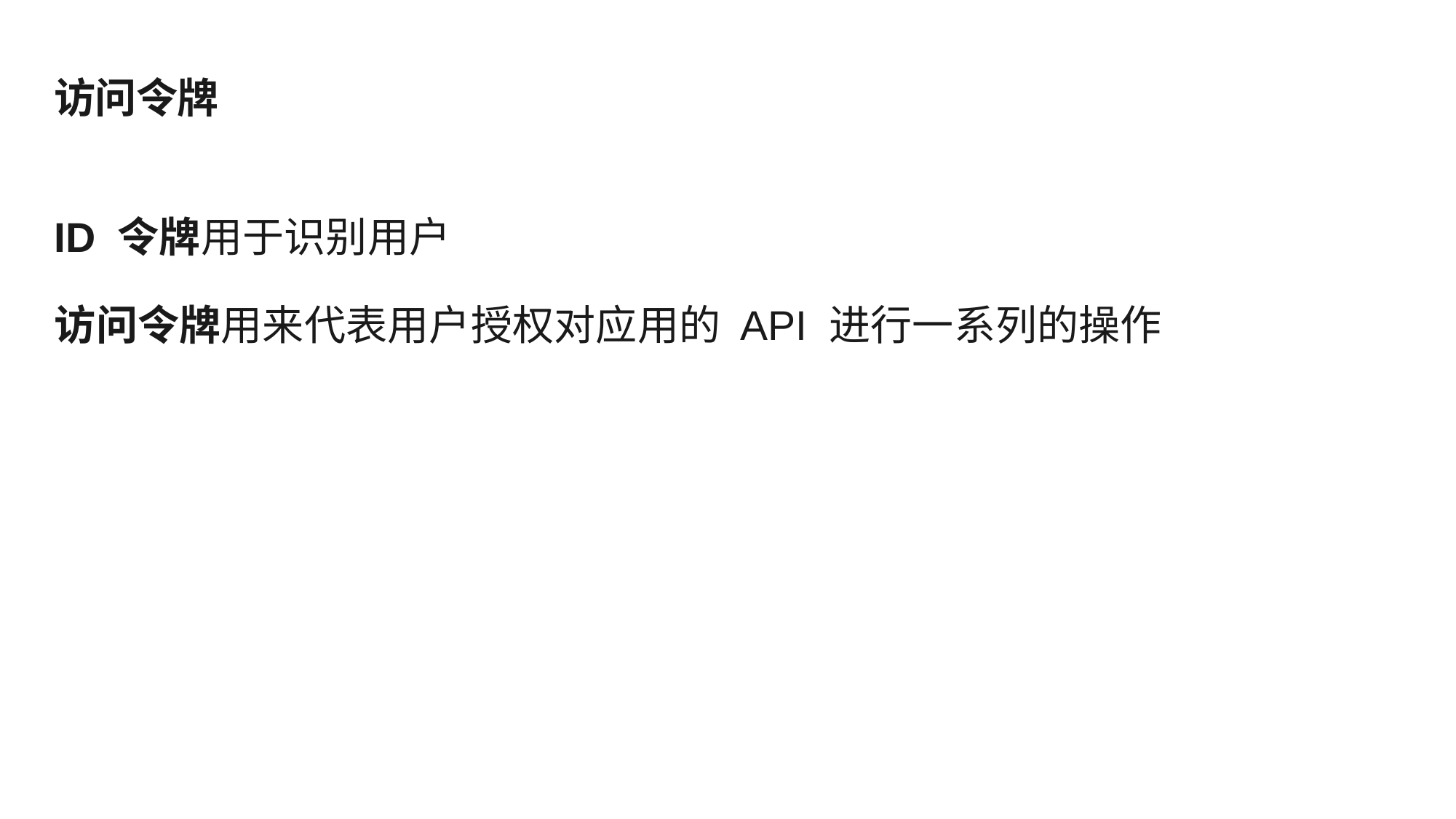

# 访问令牌
ID 令牌用于识别用户

访问令牌用来代表用户授权对应用的 API 进行一系列的操作